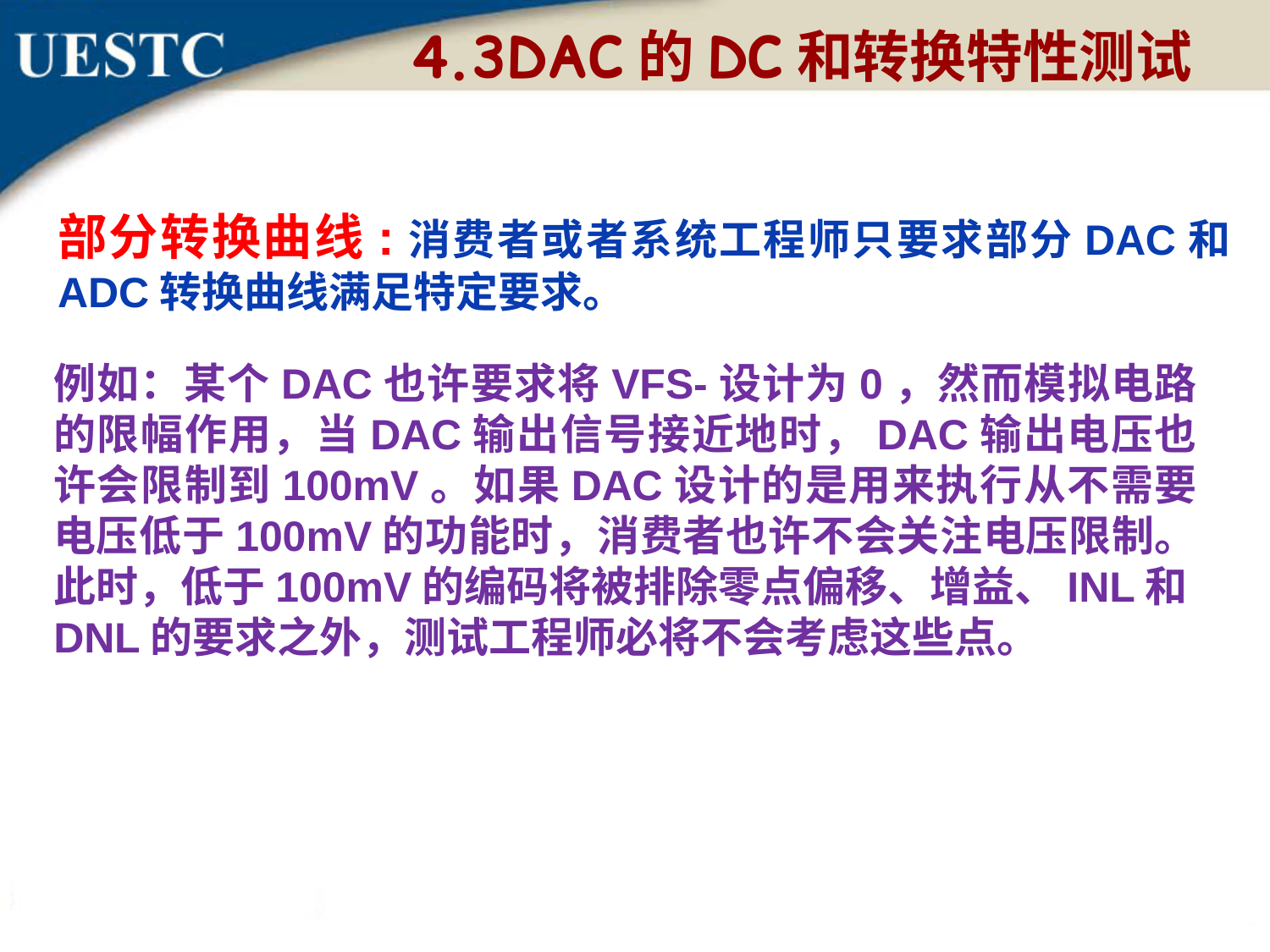

4.3DAC的DC和转换特性测试
部分转换曲线:消费者或者系统工程师只要求部分DAC和ADC转换曲线满足特定要求。
例如：某个DAC也许要求将VFS-设计为0，然而模拟电路的限幅作用，当DAC输出信号接近地时，DAC输出电压也许会限制到100mV。如果DAC设计的是用来执行从不需要电压低于100mV的功能时，消费者也许不会关注电压限制。此时，低于100mV的编码将被排除零点偏移、增益、INL和DNL的要求之外，测试工程师必将不会考虑这些点。